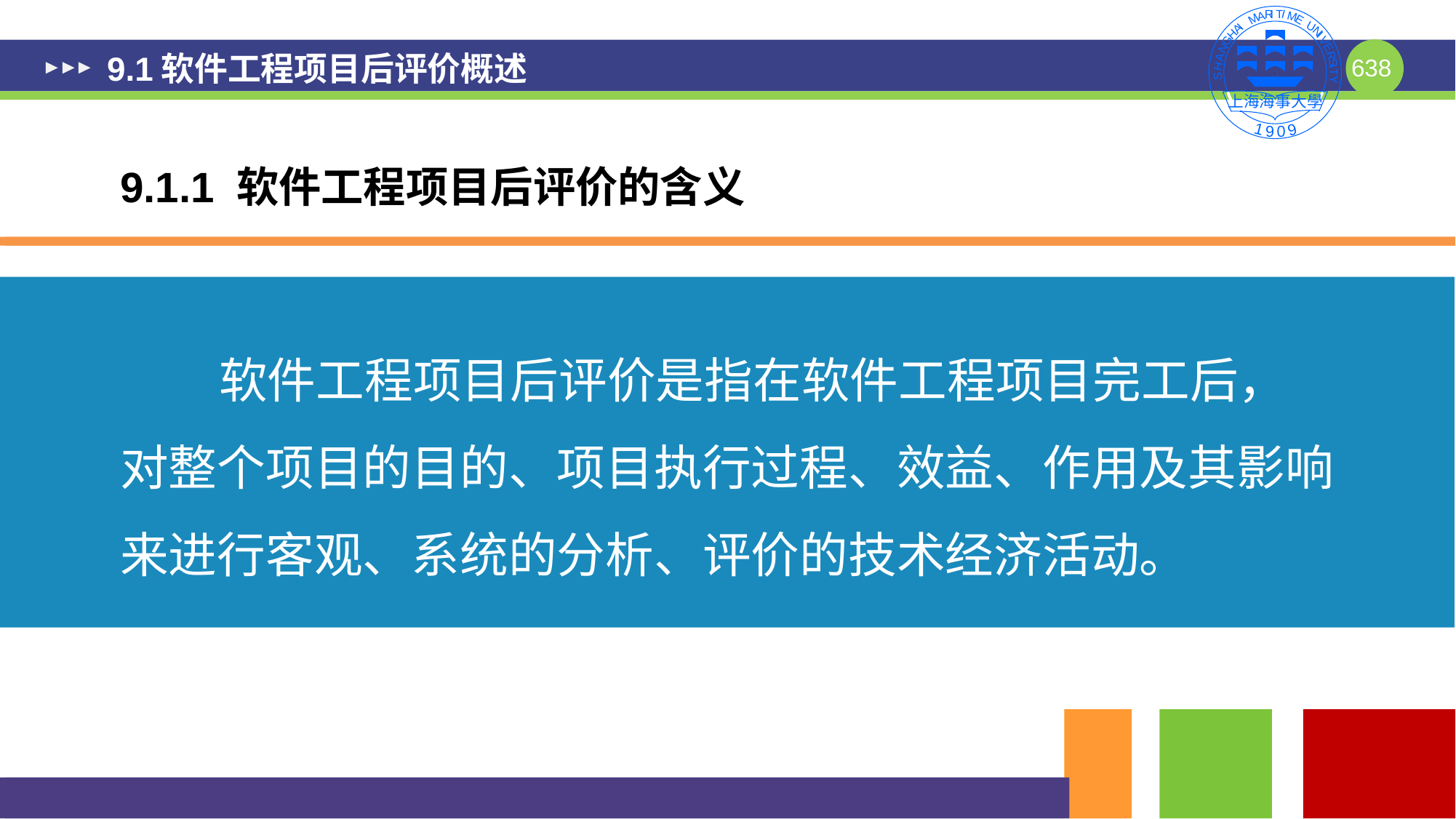

# 9.1软件工程项目后评价概述
9.1.1 软件工程项目后评价的含义

        软件工程项目后评价是指在软件工程项目完工后，对整个项目的目的、项目执行过程、效益、作用及其影响来进行客观、系统的分析、评价的技术经济活动。

638